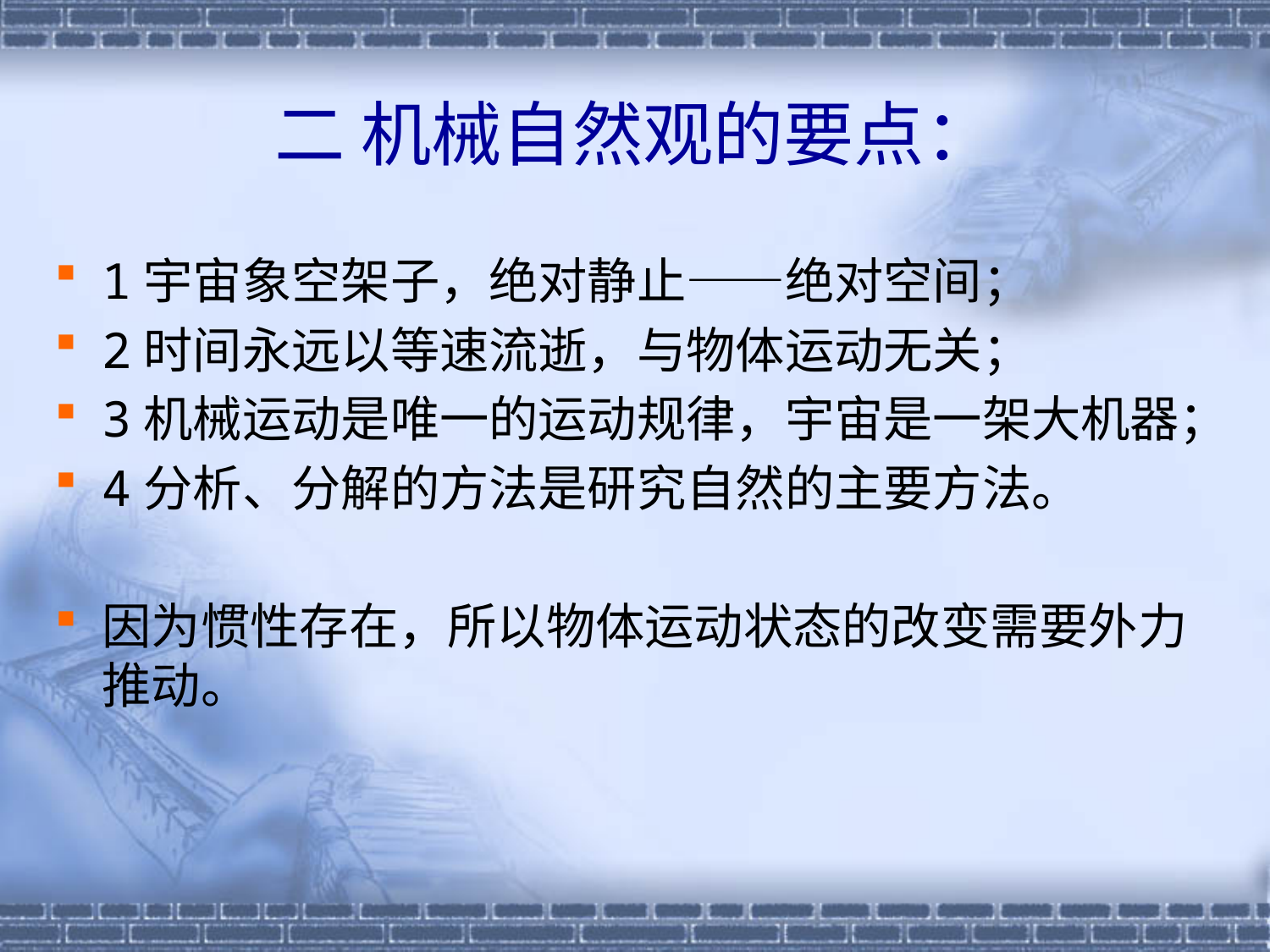

# 二 机械自然观的要点：
1宇宙象空架子，绝对静止——绝对空间；
2时间永远以等速流逝，与物体运动无关；
3机械运动是唯一的运动规律，宇宙是一架大机器；
4分析、分解的方法是研究自然的主要方法。

因为惯性存在，所以物体运动状态的改变需要外力推动。